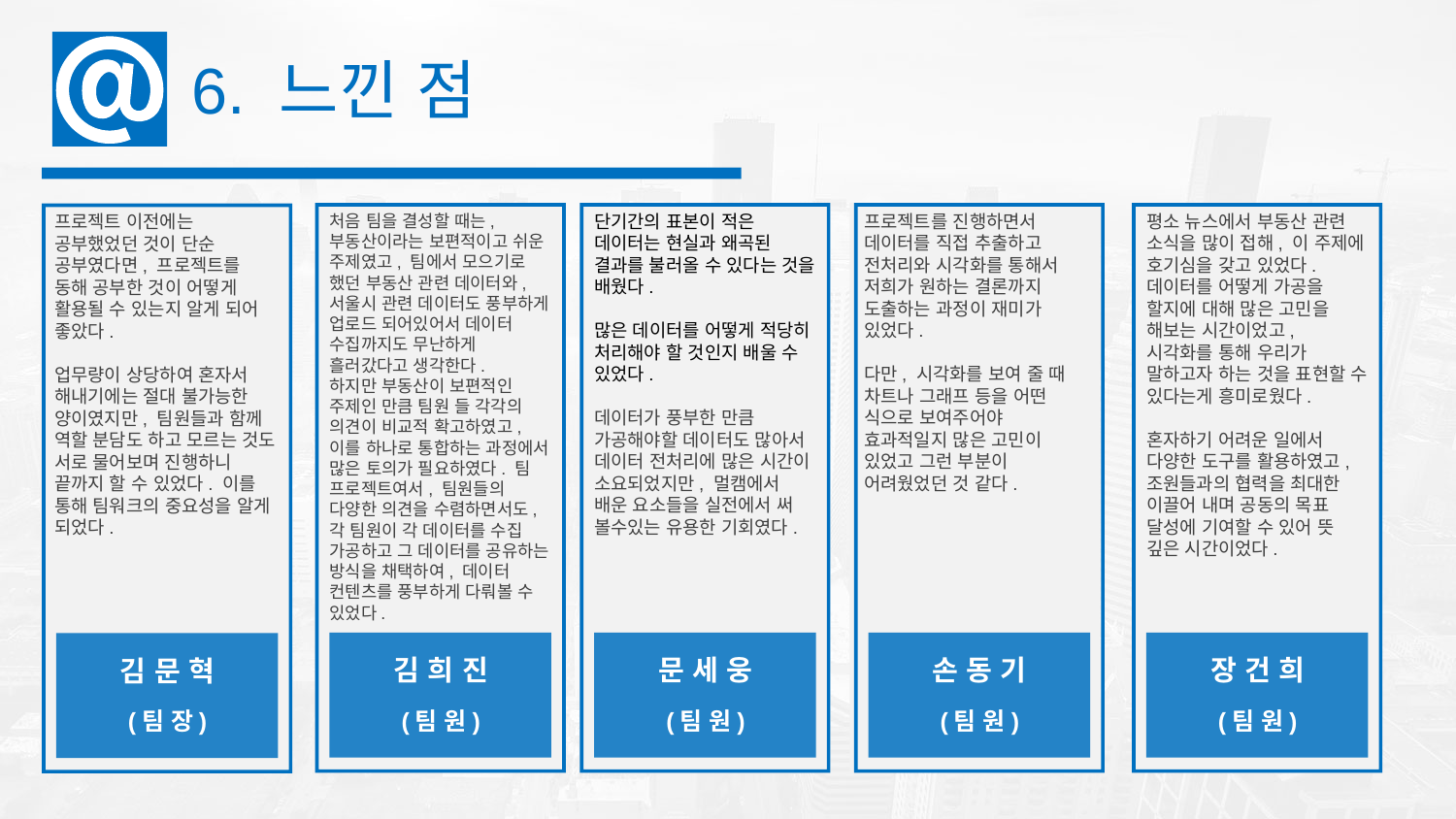

6. 느낀 점

처음 팀을 결성할 때는, 부동산이라는 보편적이고 쉬운 주제였고, 팀에서 모으기로 했던 부동산 관련 데이터와, 서울시 관련 데이터도 풍부하게 업로드 되어있어서 데이터 수집까지도 무난하게 흘러갔다고 생각한다.
하지만 부동산이 보편적인 주제인 만큼 팀원 들 각각의 의견이 비교적 확고하였고, 이를 하나로 통합하는 과정에서 많은 토의가 필요하였다. 팀 프로젝트여서, 팀원들의 다양한 의견을 수렴하면서도, 각 팀원이 각 데이터를 수집 가공하고 그 데이터를 공유하는 방식을 채택하여, 데이터 컨텐츠를 풍부하게 다뤄볼 수 있었다.

김 희 진
(팀 원)
단기간의 표본이 적은 데이터는 현실과 왜곡된 결과를 불러올 수 있다는 것을 배웠다.

많은 데이터를 어떻게 적당히 처리해야 할 것인지 배울 수 있었다.

데이터가 풍부한 만큼 가공해야할 데이터도 많아서 데이터 전처리에 많은 시간이 소요되었지만, 멀캠에서 배운 요소들을 실전에서 써 볼수있는 유용한 기회였다.

문 세 웅
(팀 원)
프로젝트를 진행하면서 데이터를 직접 추출하고 전처리와 시각화를 통해서 저희가 원하는 결론까지 도출하는 과정이 재미가 있었다.

다만, 시각화를 보여 줄 때 차트나 그래프 등을 어떤 식으로 보여주어야 효과적일지 많은 고민이 있었고 그런 부분이 어려웠었던 것 같다.

손 동 기
(팀 원)
평소 뉴스에서 부동산 관련 소식을 많이 접해, 이 주제에 호기심을 갖고 있었다. 데이터를 어떻게 가공을 할지에 대해 많은 고민을 해보는 시간이었고, 시각화를 통해 우리가 말하고자 하는 것을 표현할 수 있다는게 흥미로웠다.

혼자하기 어려운 일에서 다양한 도구를 활용하였고, 조원들과의 협력을 최대한 이끌어 내며 공동의 목표 달성에 기여할 수 있어 뜻 깊은 시간이었다.

장 건 희
(팀 원)
프로젝트 이전에는 공부했었던 것이 단순 공부였다면, 프로젝트를 동해 공부한 것이 어떻게 활용될 수 있는지 알게 되어 좋았다.

업무량이 상당하여 혼자서 해내기에는 절대 불가능한 양이였지만, 팀원들과 함께 역할 분담도 하고 모르는 것도 서로 물어보며 진행하니 끝까지 할 수 있었다. 이를 통해 팀워크의 중요성을 알게 되었다.

김 문 혁
(팀 장)